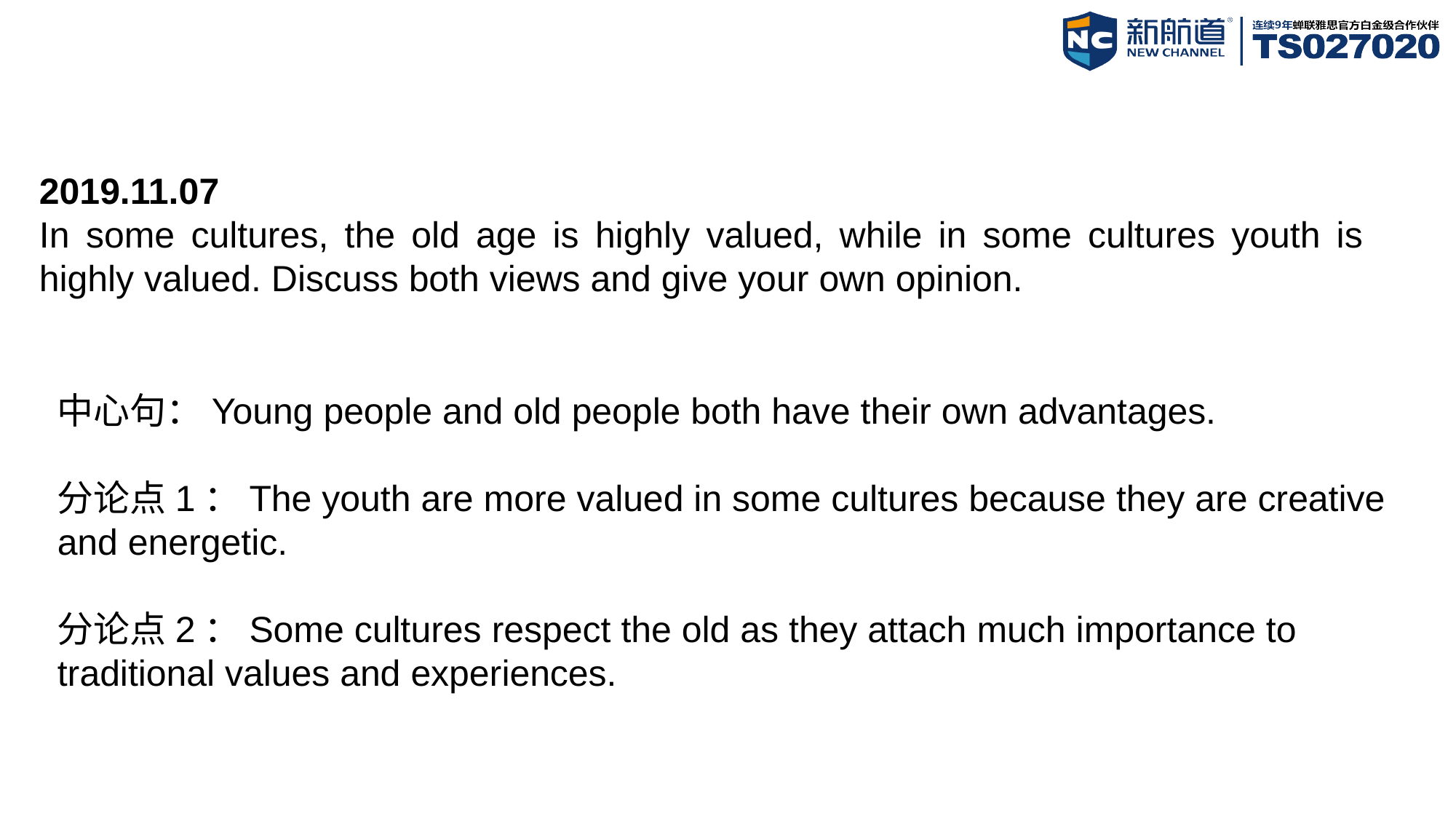

2019.11.07
In some cultures, the old age is highly valued, while in some cultures youth is highly valued. Discuss both views and give your own opinion.
中心句：Young people and old people both have their own advantages.

分论点1：The youth are more valued in some cultures because they are creative and energetic.

分论点2：Some cultures respect the old as they attach much importance to traditional values and experiences.